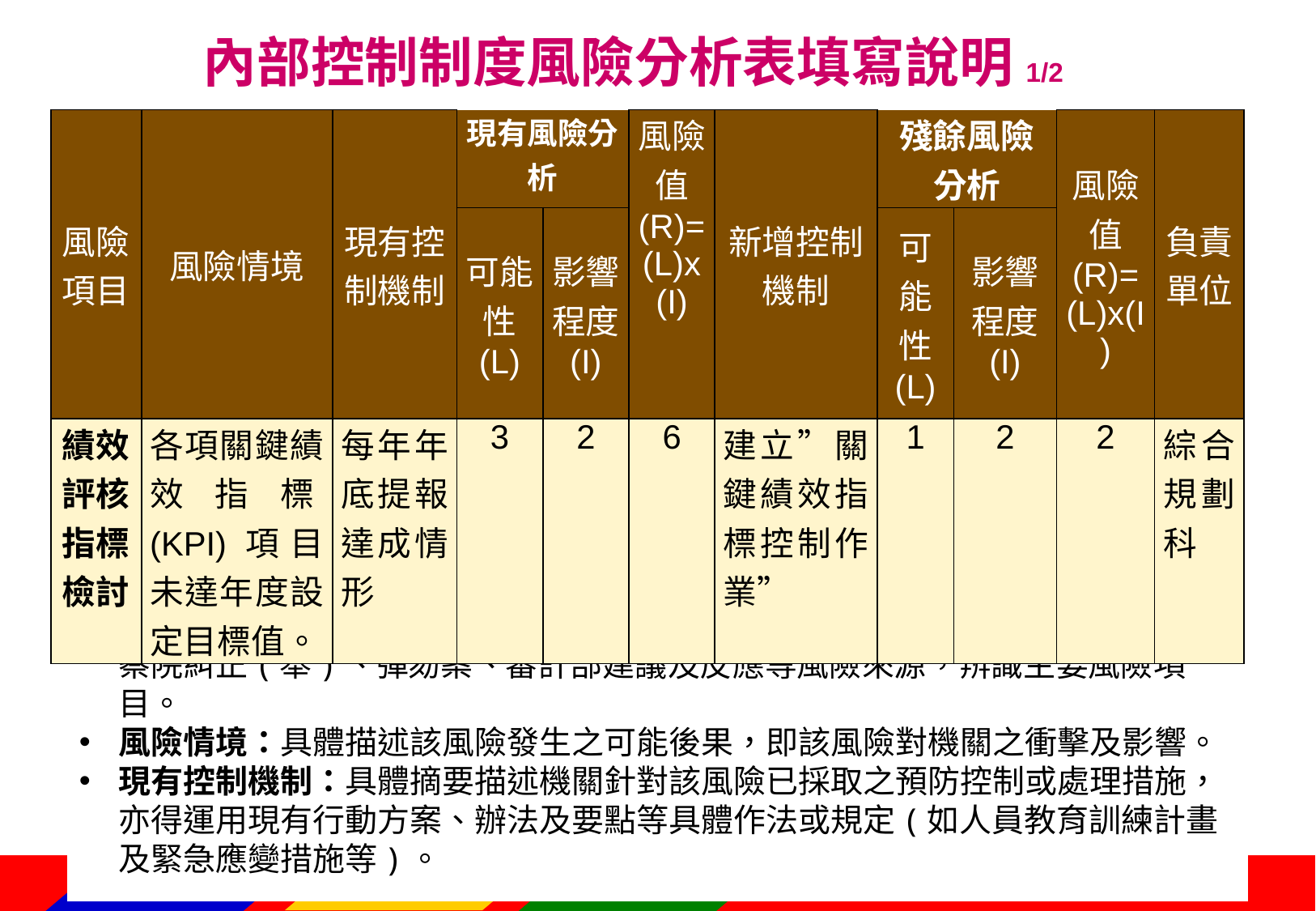

內部控制制度風險分析表填寫說明1/2
| 風險項目 | 風險情境 | 現有控制機制 | 現有風險分析 |  | 風險值 (R)= (L)x(I) | 新增控制機制 | 殘餘風險分析 |  | 風險值 (R)= (L)x(I) | 負責單位 |
| --- | --- | --- | --- | --- | --- | --- | --- | --- | --- | --- |
|  |  |  | 可能性 (L) | 影響程度 (I) |  |  | 可能性 (L) | 影響程度 (I) |  |  |
| 績效評核指標檢討 | 各項關鍵績效指標(KPI)項目未達年度設定目標值。 | 每年年底提報達成情形 | 3 | 2 | 6 | 建立”關鍵績效指標控制作業” | 1 | 2 | 2 | 綜合規劃科 |
風險項目：指影響機關內部控制制度整體層級與作業層級目標不能達成之高度風險(依機關特性及業務需求自行評估)，考量施政計畫、立法院質詢案、監察院糾正(舉)、彈劾案、審計部建議及反應等風險來源，辨識主要風險項目。
風險情境：具體描述該風險發生之可能後果，即該風險對機關之衝擊及影響。
現有控制機制：具體摘要描述機關針對該風險已採取之預防控制或處理措施，亦得運用現有行動方案、辦法及要點等具體作法或規定(如人員教育訓練計畫及緊急應變措施等)。

36